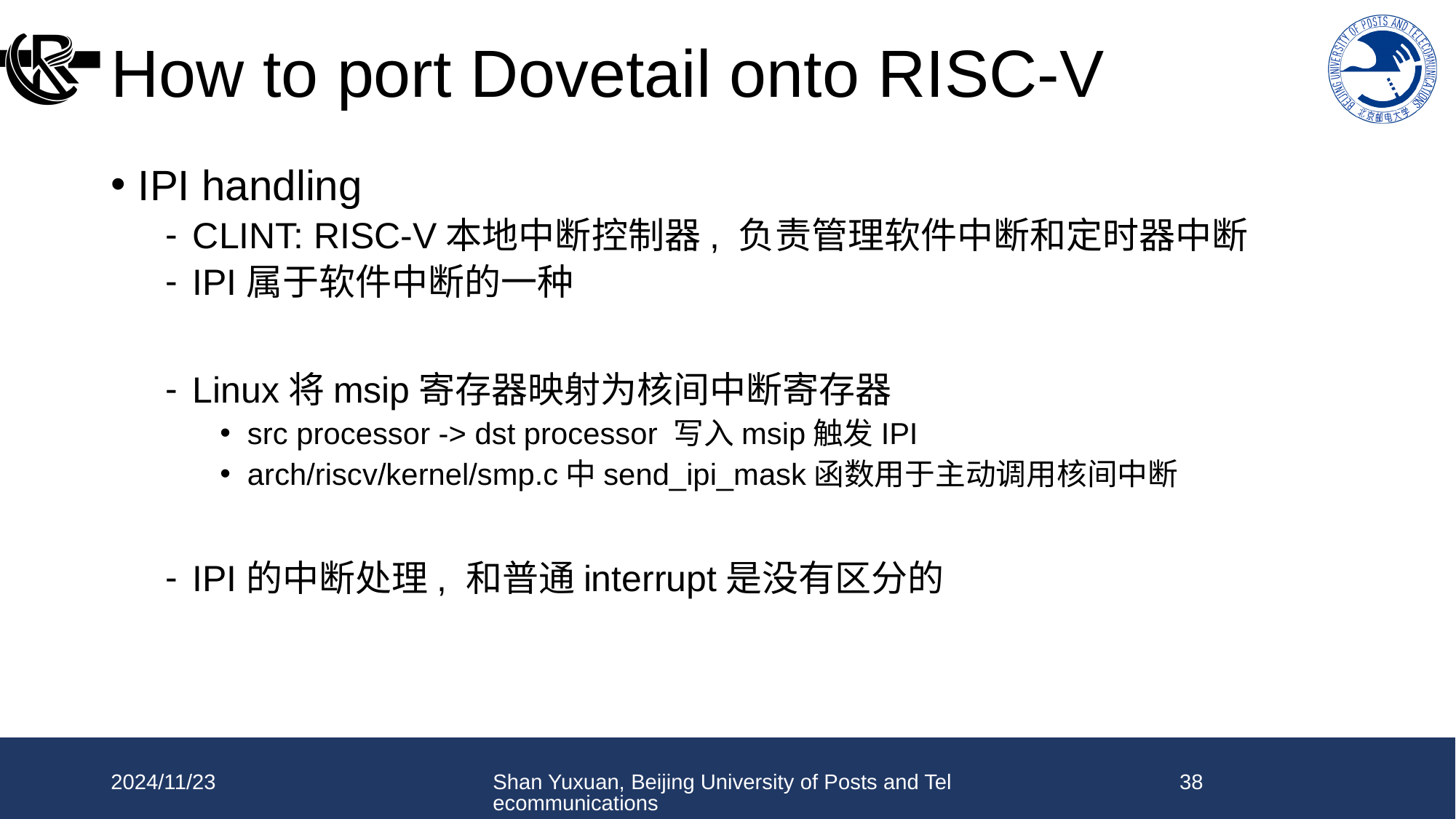

# How to port Dovetail onto RISC-V
IPI handling
CLINT: RISC-V本地中断控制器, 负责管理软件中断和定时器中断
IPI属于软件中断的一种

Linux将msip寄存器映射为核间中断寄存器
src processor -> dst processor 写入msip触发IPI
arch/riscv/kernel/smp.c中send_ipi_mask函数用于主动调用核间中断

IPI的中断处理, 和普通interrupt是没有区分的
2024/11/23
Shan Yuxuan, Beijing University of Posts and Telecommunications
38